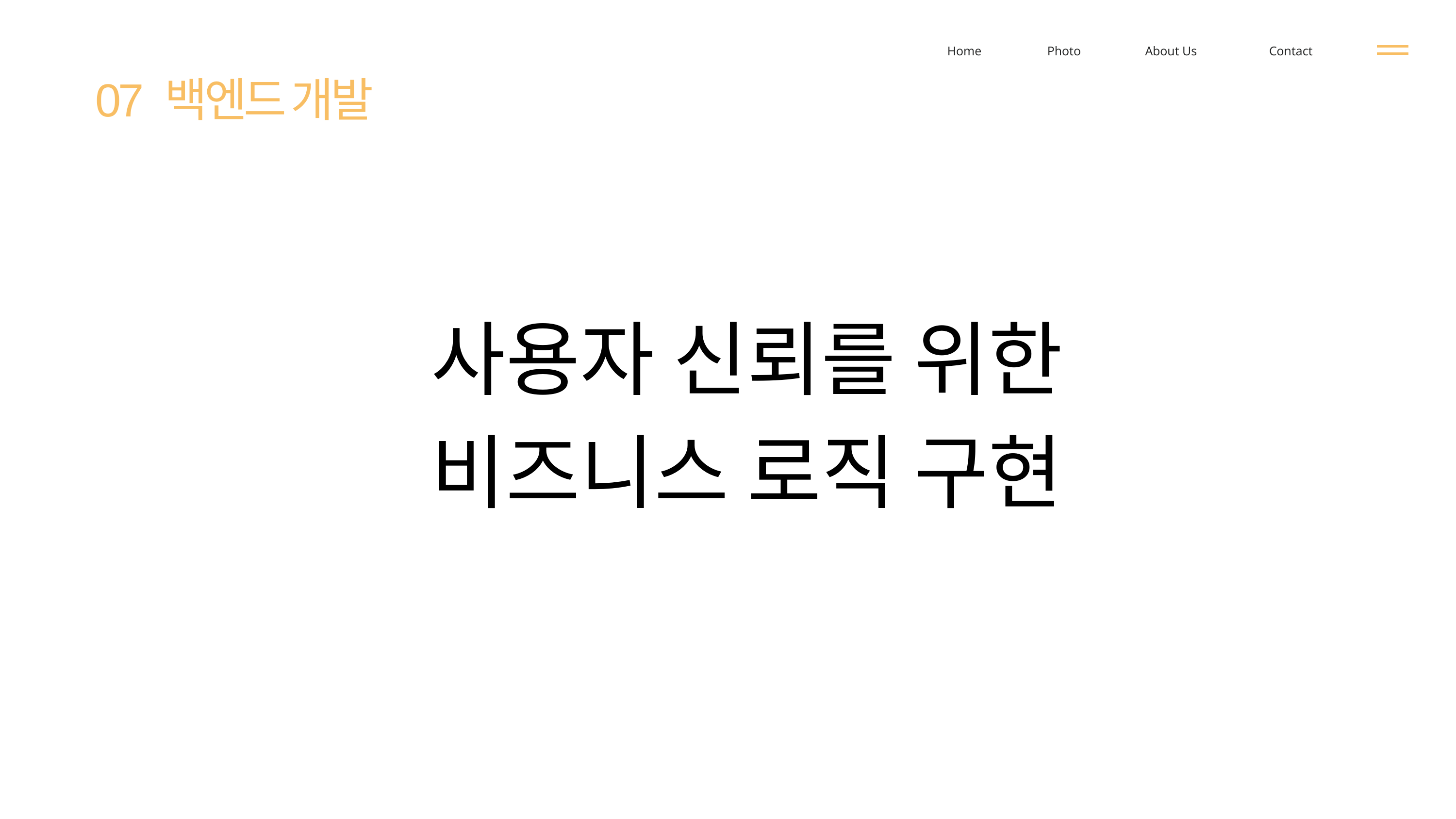

Home
Photo
About Us
Contact

07 백엔드 개발
사용자 신뢰를 위한
비즈니스 로직 구현